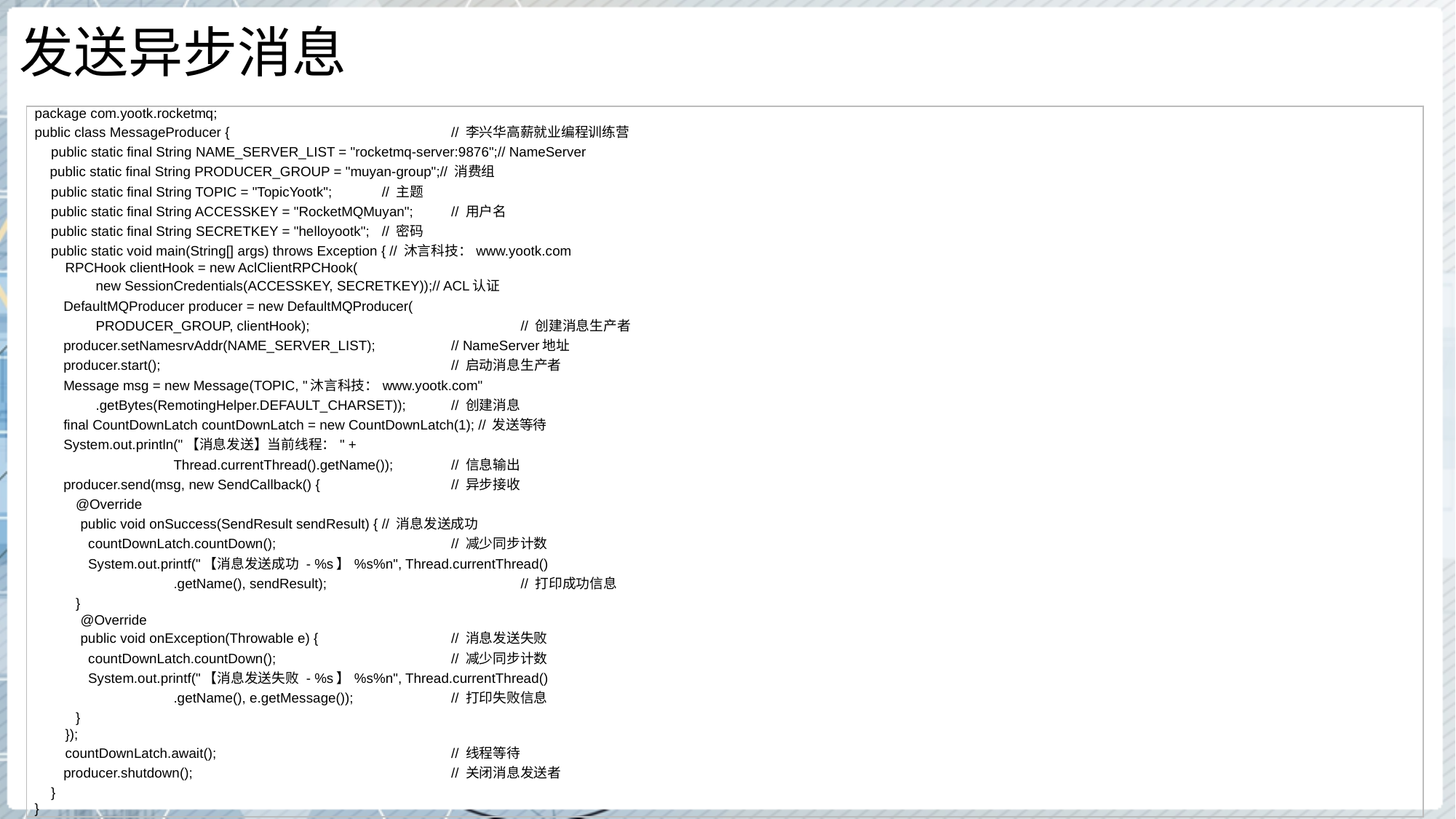

# 发送异步消息
| package com.yootk.rocketmq; public class MessageProducer { // 李兴华高薪就业编程训练营 public static final String NAME\_SERVER\_LIST = "rocketmq-server:9876";// NameServer public static final String PRODUCER\_GROUP = "muyan-group";// 消费组 public static final String TOPIC = "TopicYootk"; // 主题 public static final String ACCESSKEY = "RocketMQMuyan"; // 用户名 public static final String SECRETKEY = "helloyootk"; // 密码 public static void main(String[] args) throws Exception { // 沐言科技：www.yootk.com RPCHook clientHook = new AclClientRPCHook( new SessionCredentials(ACCESSKEY, SECRETKEY));// ACL认证 DefaultMQProducer producer = new DefaultMQProducer( PRODUCER\_GROUP, clientHook); // 创建消息生产者 producer.setNamesrvAddr(NAME\_SERVER\_LIST); // NameServer地址 producer.start(); // 启动消息生产者 Message msg = new Message(TOPIC, "沐言科技：www.yootk.com" .getBytes(RemotingHelper.DEFAULT\_CHARSET)); // 创建消息 final CountDownLatch countDownLatch = new CountDownLatch(1); // 发送等待 System.out.println("【消息发送】当前线程：" + Thread.currentThread().getName()); // 信息输出 producer.send(msg, new SendCallback() { // 异步接收 @Override public void onSuccess(SendResult sendResult) { // 消息发送成功 countDownLatch.countDown(); // 减少同步计数 System.out.printf("【消息发送成功 - %s】%s%n", Thread.currentThread() .getName(), sendResult); // 打印成功信息 } @Override public void onException(Throwable e) { // 消息发送失败 countDownLatch.countDown(); // 减少同步计数 System.out.printf("【消息发送失败 - %s】%s%n", Thread.currentThread() .getName(), e.getMessage()); // 打印失败信息 } }); countDownLatch.await(); // 线程等待 producer.shutdown(); // 关闭消息发送者 } } |
| --- |